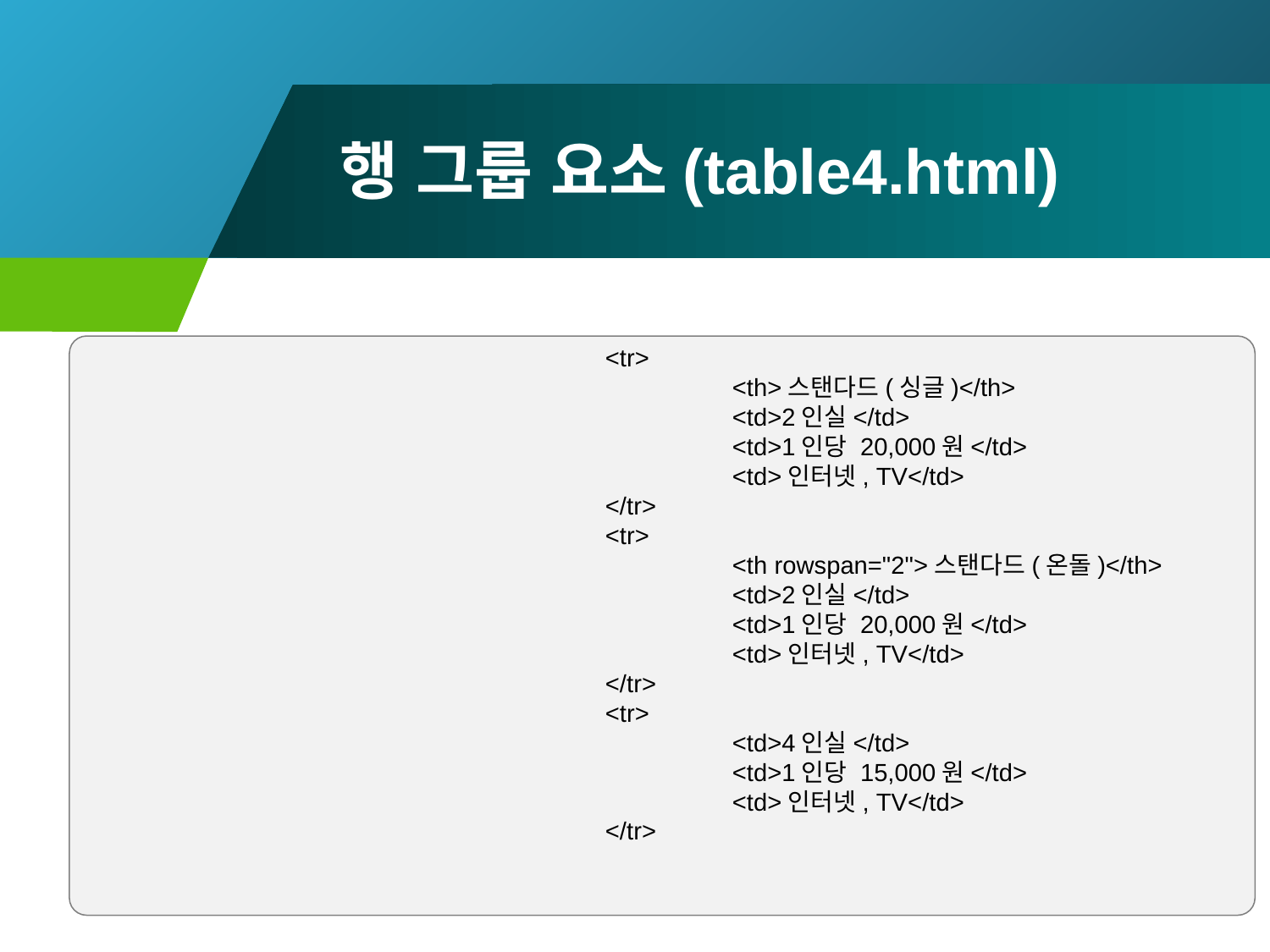

# 행 그룹 요소(table4.html)

				<tr>
					<th>스탠다드(싱글)</th>
					<td>2인실</td>
					<td>1인당 20,000원</td>
					<td>인터넷, TV</td>
				</tr>
				<tr>
					<th rowspan="2">스탠다드(온돌)</th>
					<td>2인실</td>
					<td>1인당 20,000원</td>
					<td>인터넷, TV</td>
				</tr>
				<tr>
					<td>4인실</td>
					<td>1인당 15,000원</td>
					<td>인터넷, TV</td>
				</tr>